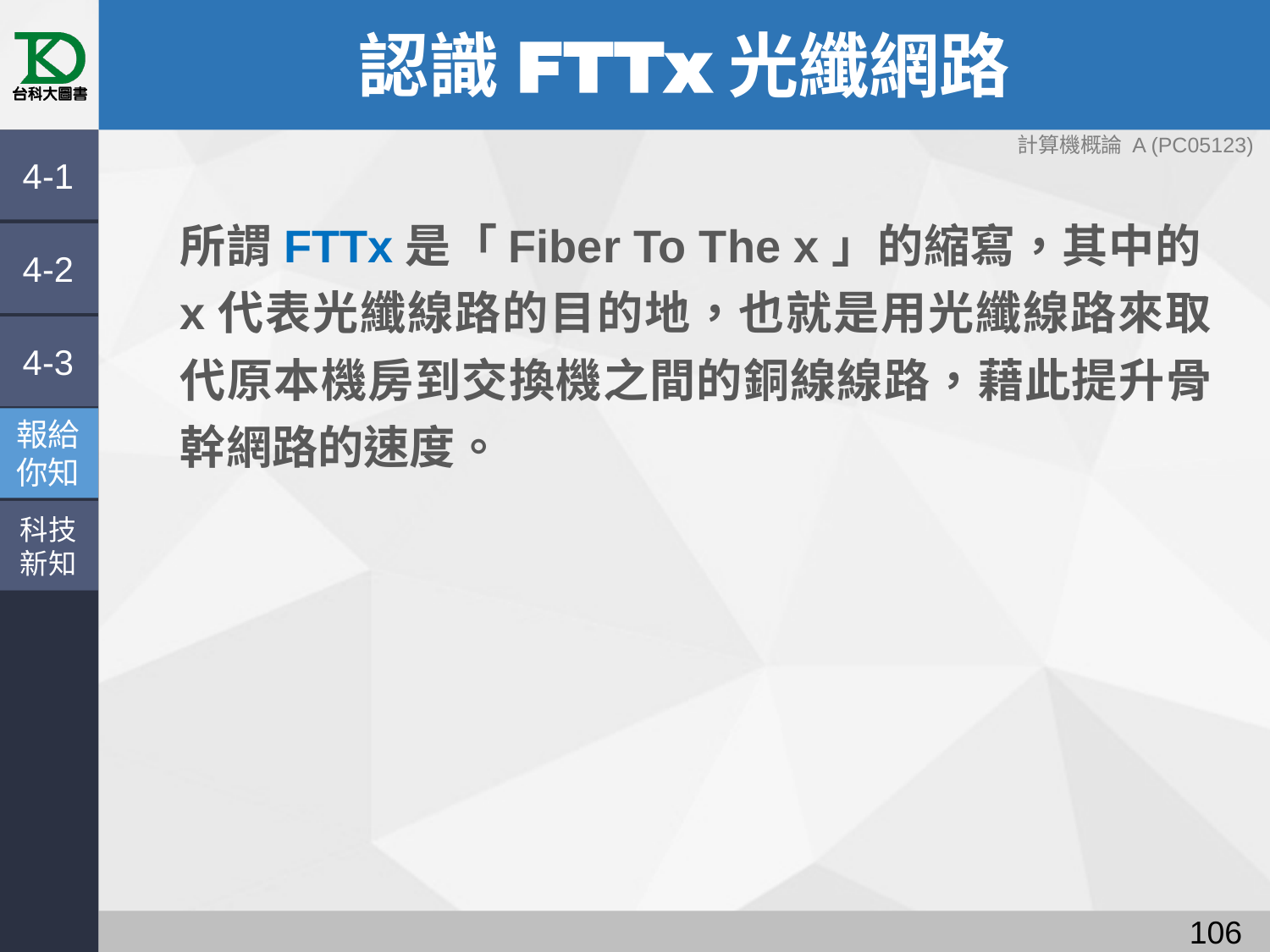

# 認識FTTx光纖網路
4-1
所謂FTTx是「Fiber To The x」的縮寫，其中的x代表光纖線路的目的地，也就是用光纖線路來取代原本機房到交換機之間的銅線線路，藉此提升骨幹網路的速度。
4-2
4-3
報給
你知
科技
新知
106